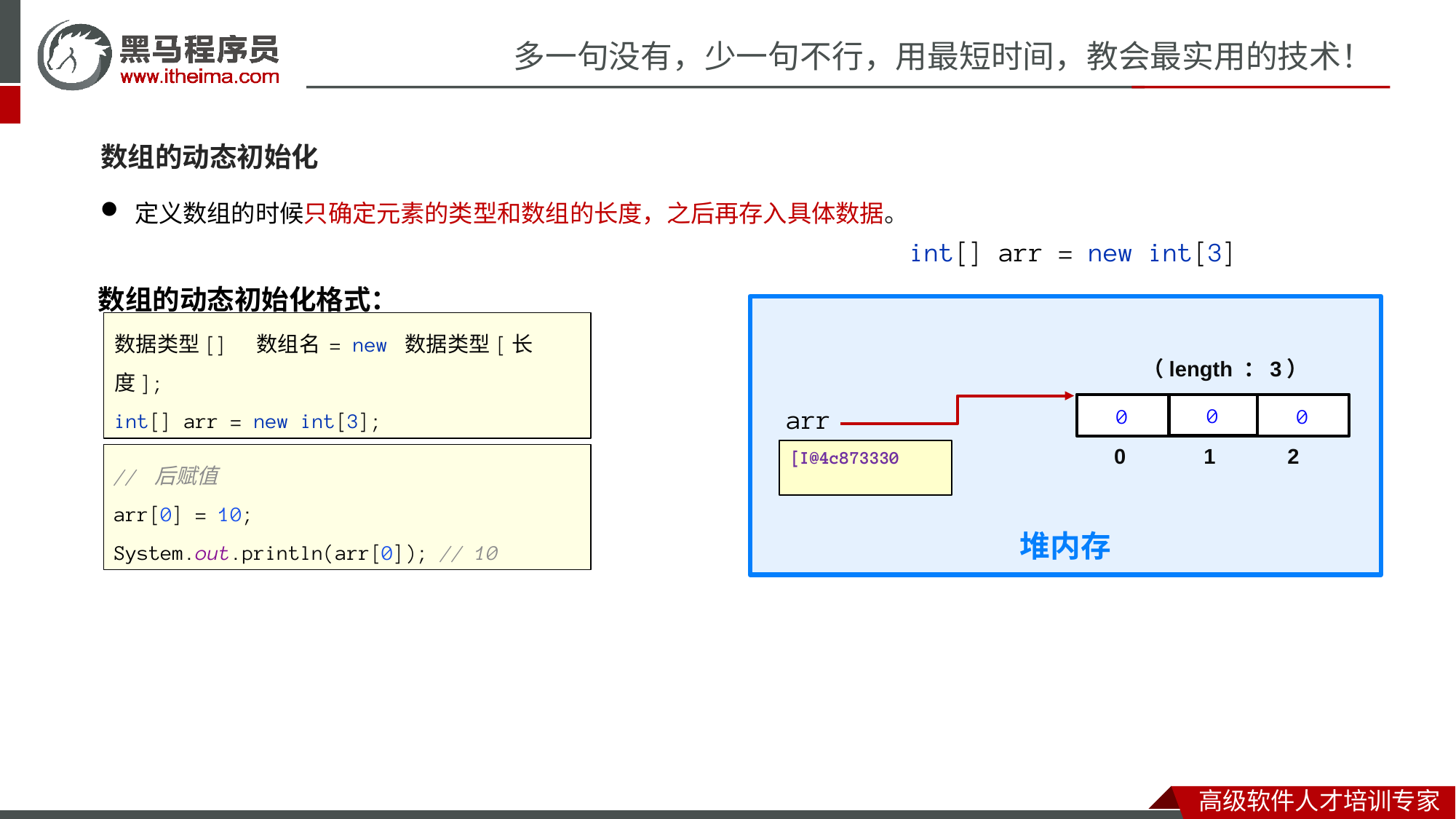

数组的动态初始化
定义数组的时候只确定元素的类型和数组的长度，之后再存入具体数据。
int[] arr = new int[3]
数组的动态初始化格式：

堆内存
数据类型[]  数组名 = new 数据类型[长度];
int[] arr = new int[3];
（length ：3）
0
0
0
arr
  0             1            2
[I@4c873330

// 后赋值
arr[0] = 10;
System.out.println(arr[0]); // 10